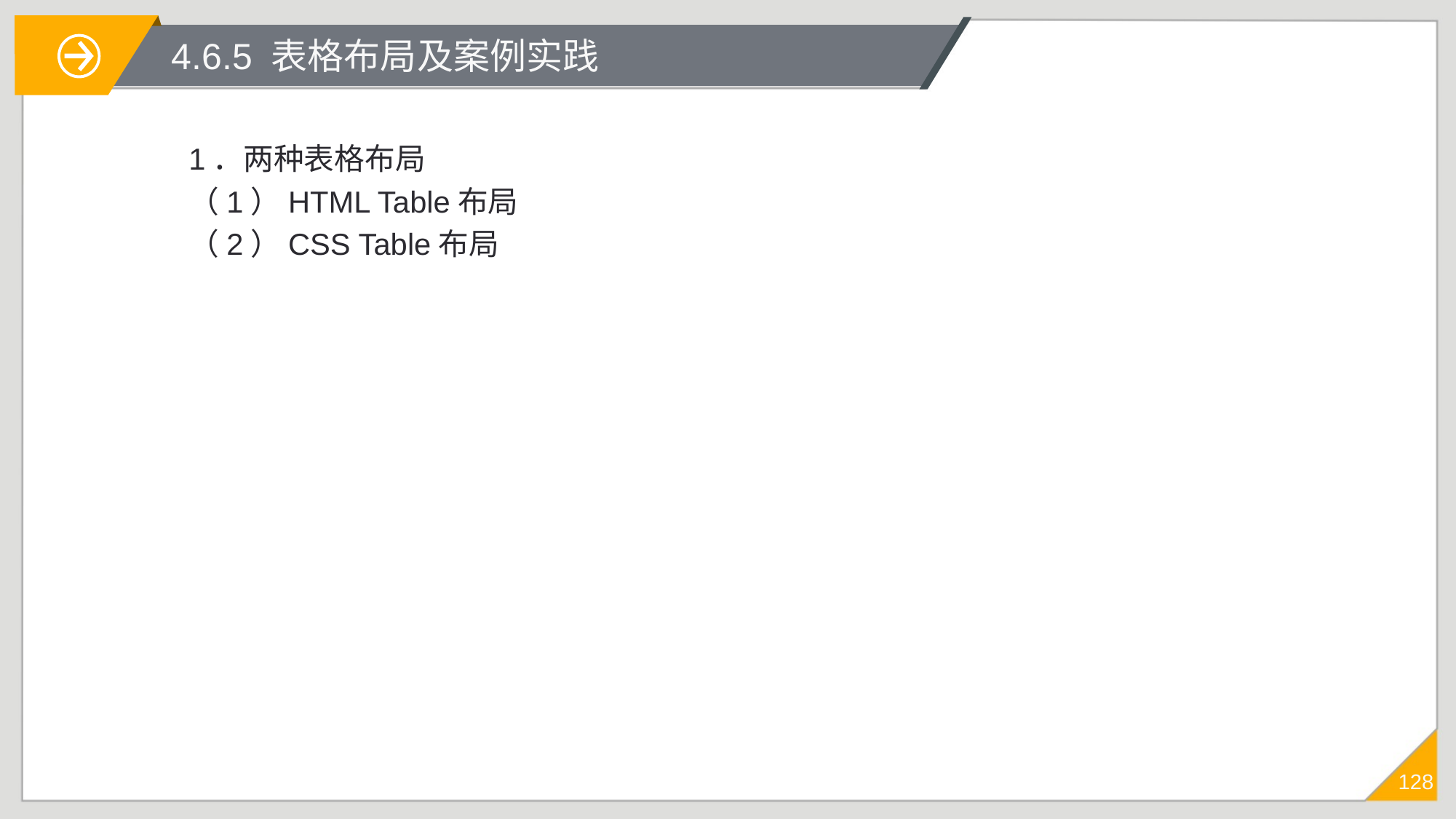

# 4.6.5 表格布局及案例实践
1．两种表格布局
（1）HTML Table布局
（2）CSS Table布局